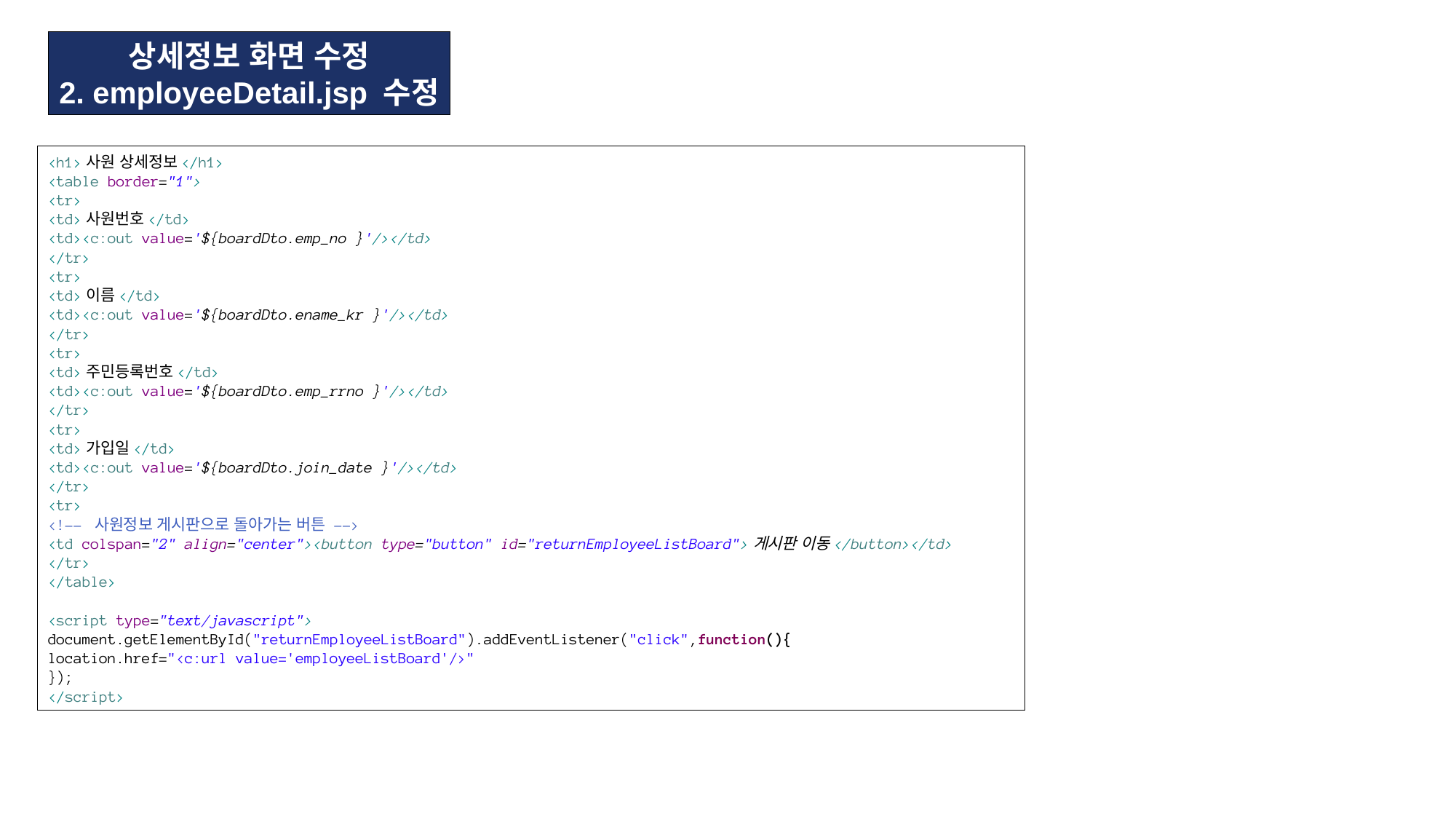

상세정보 화면 수정
2. employeeDetail.jsp 수정
<h1>사원 상세정보</h1>
<table border="1">
<tr>
<td>사원번호</td>
<td><c:out value='${boardDto.emp_no }'/></td>
</tr>
<tr>
<td>이름</td>
<td><c:out value='${boardDto.ename_kr }'/></td>
</tr>
<tr>
<td>주민등록번호</td>
<td><c:out value='${boardDto.emp_rrno }'/></td>
</tr>
<tr>
<td>가입일</td>
<td><c:out value='${boardDto.join_date }'/></td>
</tr>
<tr>
<!-- 사원정보 게시판으로 돌아가는 버튼 -->
<td colspan="2" align="center"><button type="button" id="returnEmployeeListBoard">게시판 이동</button></td>
</tr>
</table>

<script type="text/javascript">
document.getElementById("returnEmployeeListBoard").addEventListener("click",function(){
location.href="<c:url value='employeeListBoard'/>"
});
</script>